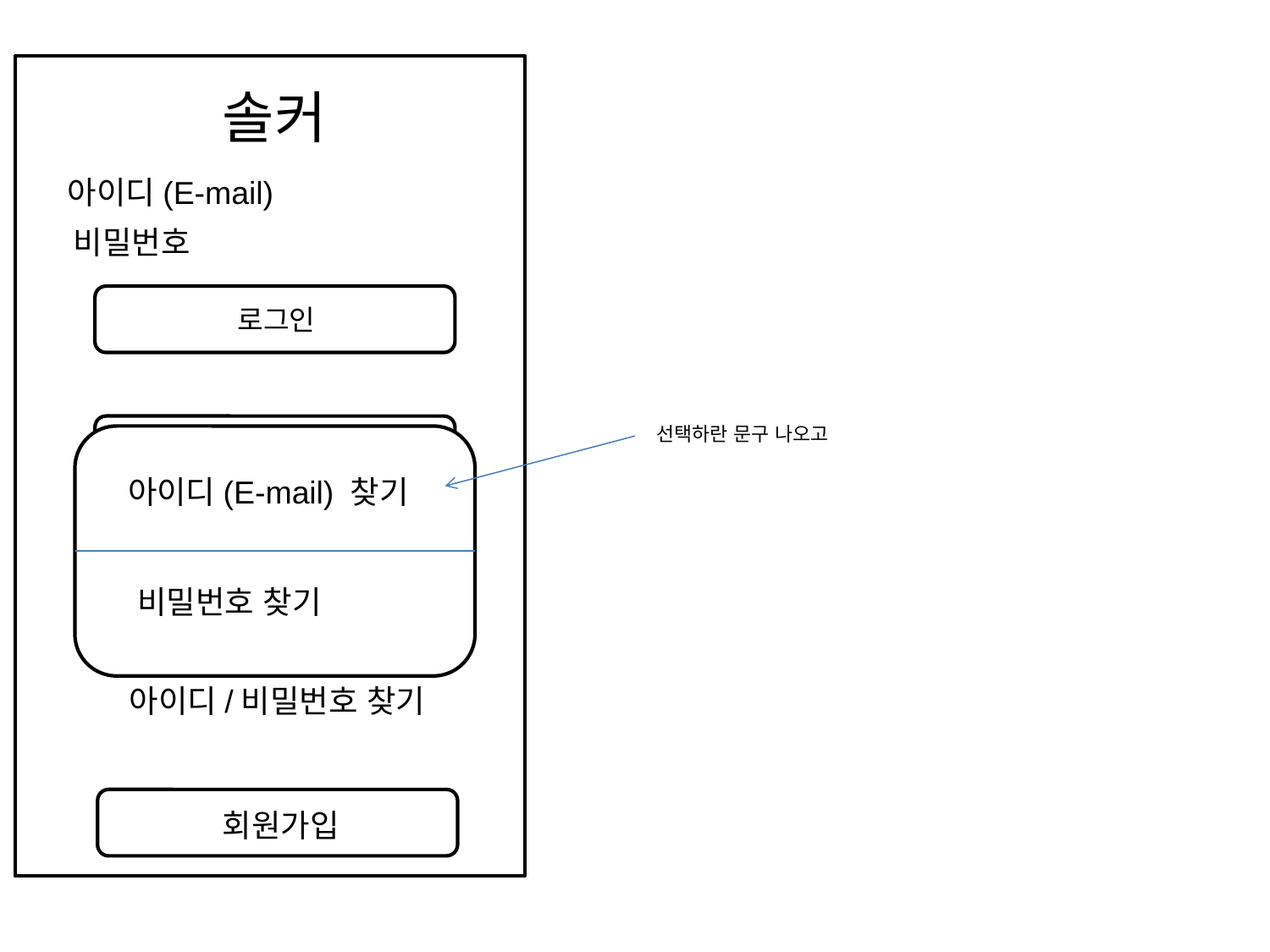

솔커
아이디(E-mail)
비밀번호

로그인

선택하란 문구 나오고

페이스북 계정으로 로그인
아이디(E-mail) 찾기

카카오톡 계정으로 로그인
비밀번호 찾기

네이버메일 계정으로 로그인
아이디/비밀번호 찾기

회원가입